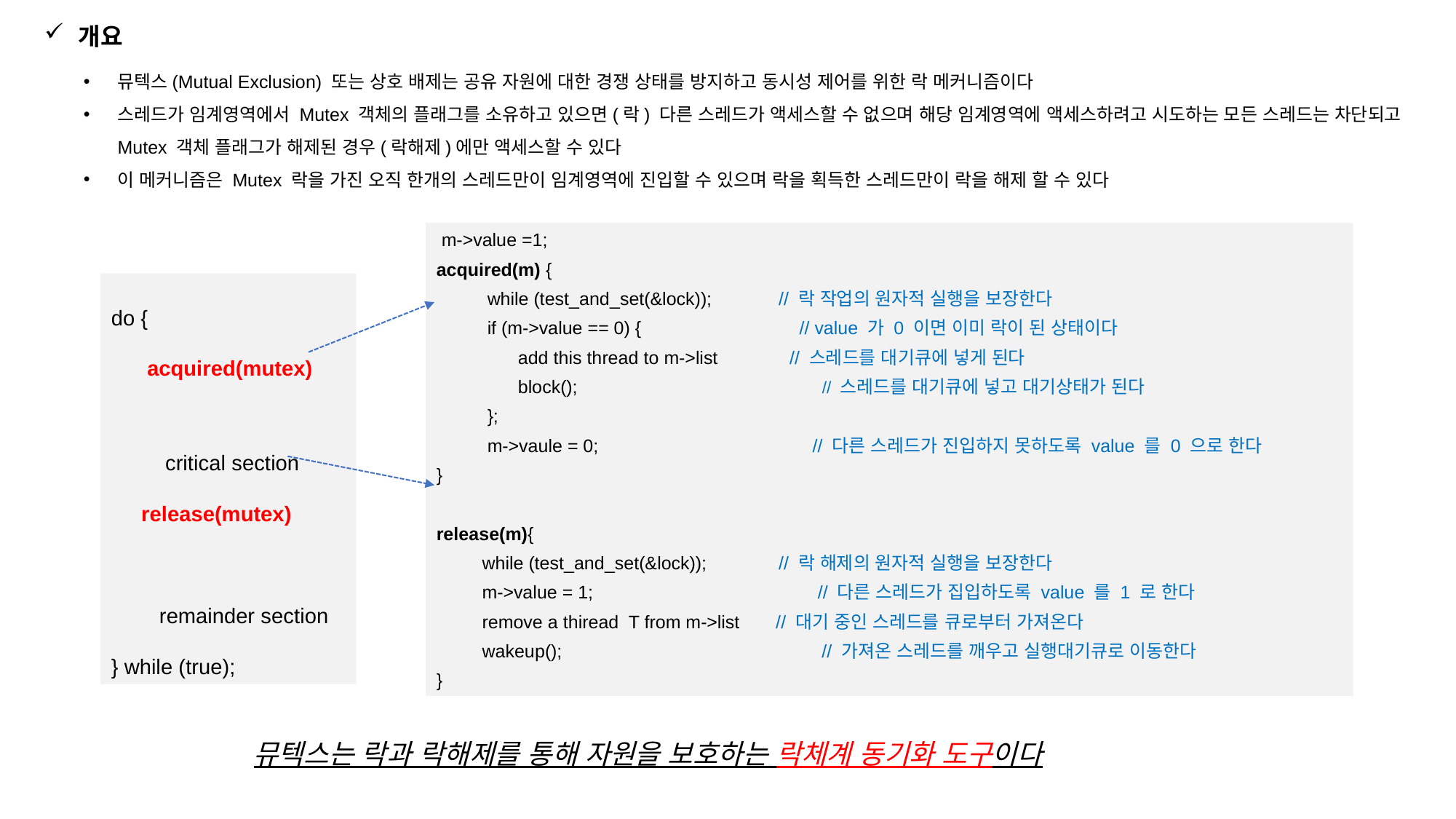

개요
뮤텍스(Mutual Exclusion) 또는 상호 배제는 공유 자원에 대한 경쟁 상태를 방지하고 동시성 제어를 위한 락 메커니즘이다
스레드가 임계영역에서 Mutex 객체의 플래그를 소유하고 있으면(락) 다른 스레드가 액세스할 수 없으며 해당 임계영역에 액세스하려고 시도하는 모든 스레드는 차단되고 Mutex 객체 플래그가 해제된 경우(락해제)에만 액세스할 수 있다
이 메커니즘은 Mutex 락을 가진 오직 한개의 스레드만이 임계영역에 진입할 수 있으며 락을 획득한 스레드만이 락을 해제 할 수 있다
 m->value =1;
acquired(m) {
          while (test_and_set(&lock));             // 락 작업의 원자적 실행을 보장한다
          if (m->value == 0) {                               // value 가 0 이면 이미 락이 된 상태이다
                add this thread to m->list              // 스레드를 대기큐에 넣게 된다
                block();                                                // 스레드를 대기큐에 넣고 대기상태가 된다
          };
          m->vaule = 0;                                          // 다른 스레드가 진입하지 못하도록 value 를 0 으로 한다
}

release(m){
         while (test_and_set(&lock));              // 락 해제의 원자적 실행을 보장한다
         m->value = 1;                                            // 다른 스레드가 집입하도록 value 를 1 로 한다
         remove a thiread  T from m->list       // 대기 중인 스레드를 큐로부터 가져온다
         wakeup();                                                      // 가져온 스레드를 깨우고 실행대기큐로 이동한다
}
do {
      acquired(mutex)
         critical section
     release(mutex)
        remainder section
} while (true);
뮤텍스는 락과 락해제를 통해 자원을 보호하는 락체계 동기화 도구이다